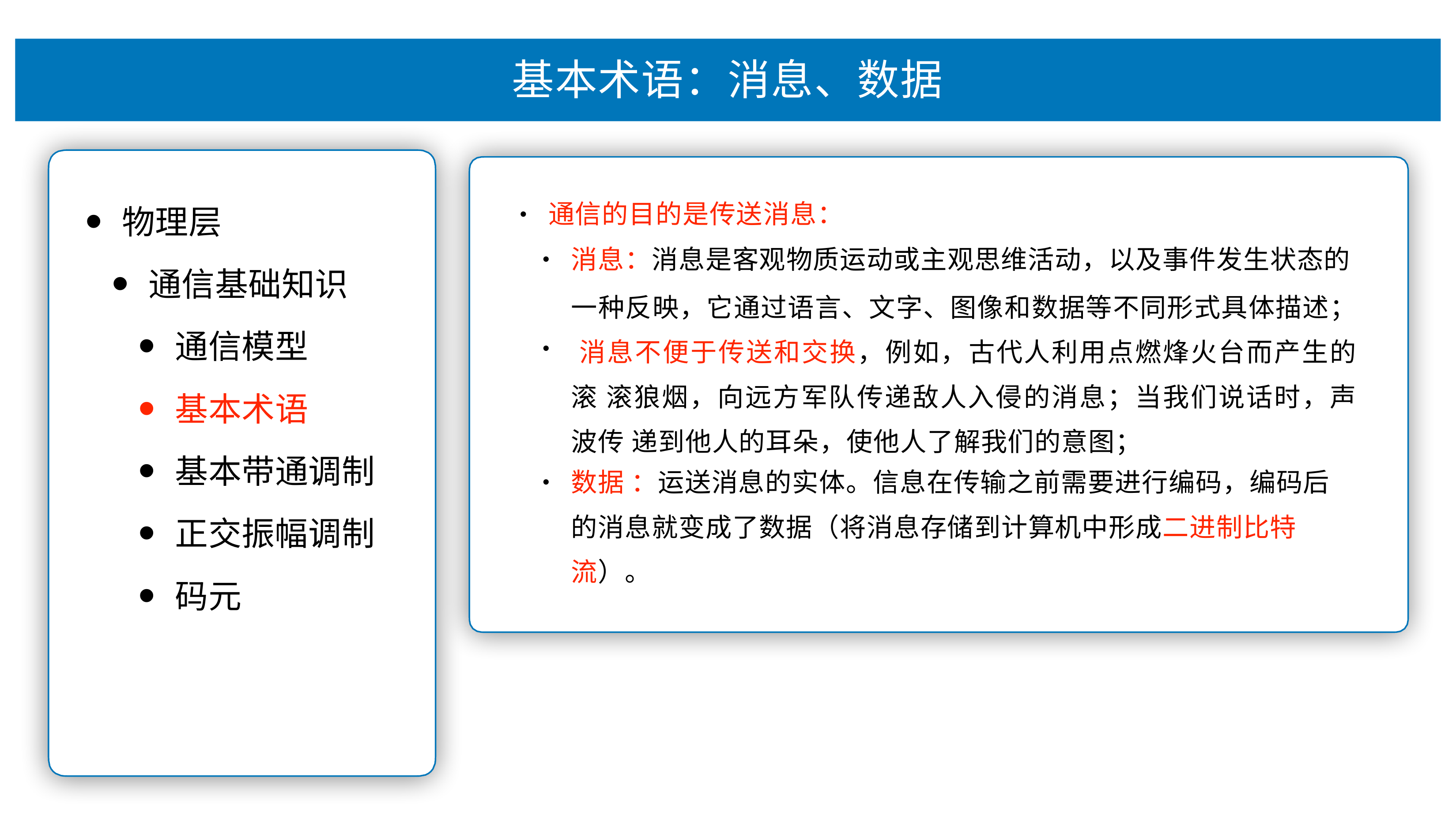

# 基本术语：消息、数据

物理层
通信基础知识
通信模型
基本术语
基本带通调制
正交振幅调制
码元
通信的⽬的是传送消息：
•
消息：消息是客观物质运动或主观思维活动，以及事件发⽣状态的
⼀种反映，它通过语⾔、⽂字、图像和数据等不同形式具体描述；  消息不便于传送和交换，例如，古代⼈利⽤点燃烽⽕台⽽产⽣的滚 滚狼烟，向远⽅军队传递敌⼈⼊侵的消息；当我们说话时，声波传 递到他⼈的⽿朵，使他⼈了解我们的意图；
数据 ：运送消息的实体。信息在传输之前需要进⾏编码，编码后
的消息就变成了数据（将消息存储到计算机中形成⼆进制⽐特 流）。
•
•
•